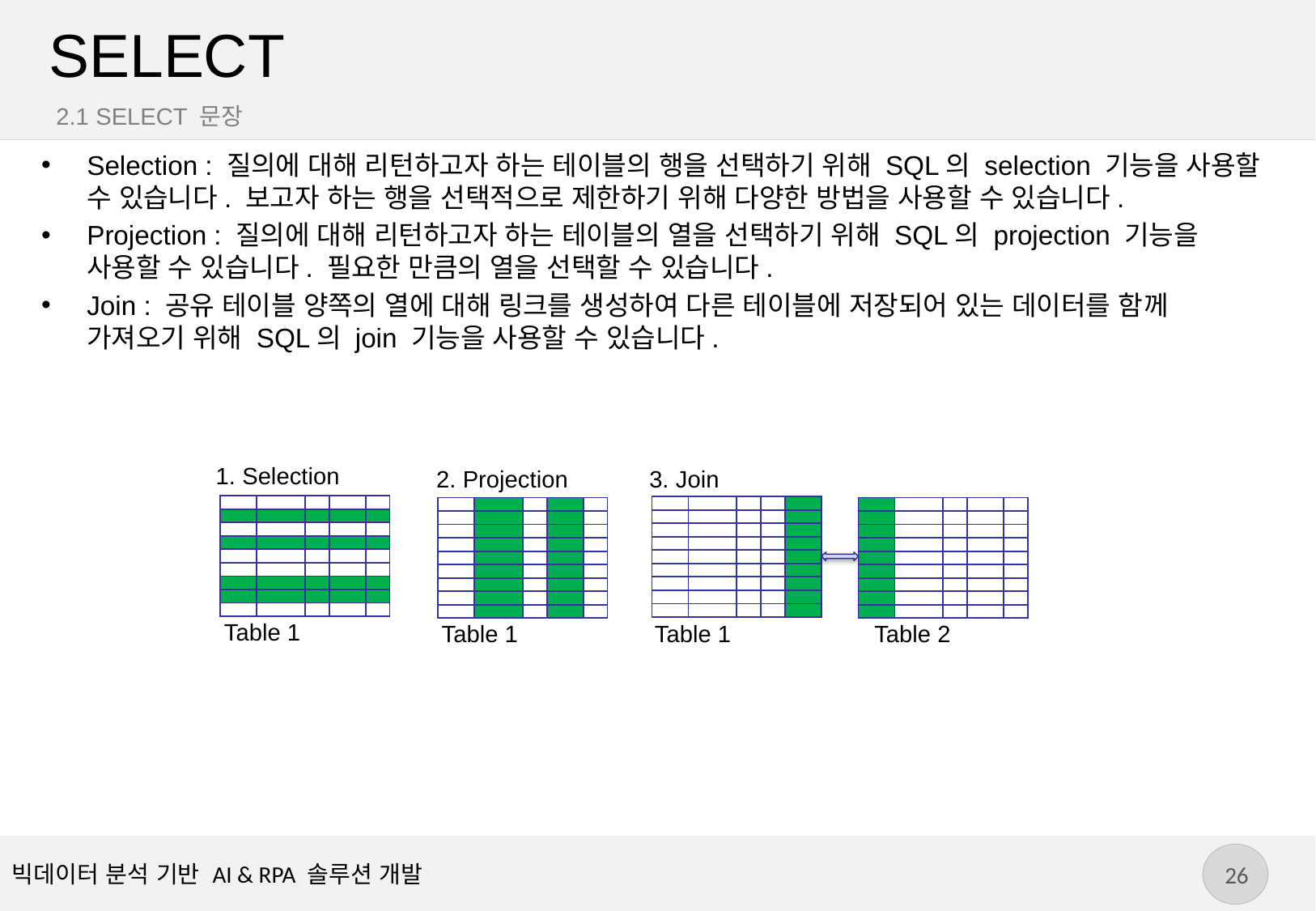

# SELECT
2.1 SELECT 문장
Selection : 질의에 대해 리턴하고자 하는 테이블의 행을 선택하기 위해 SQL의 selection 기능을 사용할 수 있습니다. 보고자 하는 행을 선택적으로 제한하기 위해 다양한 방법을 사용할 수 있습니다.
Projection : 질의에 대해 리턴하고자 하는 테이블의 열을 선택하기 위해 SQL의 projection 기능을 사용할 수 있습니다. 필요한 만큼의 열을 선택할 수 있습니다.
Join : 공유 테이블 양쪽의 열에 대해 링크를 생성하여 다른 테이블에 저장되어 있는 데이터를 함께 가져오기 위해 SQL의 join 기능을 사용할 수 있습니다.
1. Selection
2. Projection
3. Join
|  |  |  |  |  |
| --- | --- | --- | --- | --- |
|  |  |  |  |  |
|  |  |  |  |  |
|  |  |  |  |  |
|  |  |  |  |  |
|  |  |  |  |  |
|  |  |  |  |  |
|  |  |  |  |  |
|  |  |  |  |  |
|  |  |  |  |  |
| --- | --- | --- | --- | --- |
|  |  |  |  |  |
|  |  |  |  |  |
|  |  |  |  |  |
|  |  |  |  |  |
|  |  |  |  |  |
|  |  |  |  |  |
|  |  |  |  |  |
|  |  |  |  |  |
|  |  |  |  |  |
| --- | --- | --- | --- | --- |
|  |  |  |  |  |
|  |  |  |  |  |
|  |  |  |  |  |
|  |  |  |  |  |
|  |  |  |  |  |
|  |  |  |  |  |
|  |  |  |  |  |
|  |  |  |  |  |
|  |  |  |  |  |
| --- | --- | --- | --- | --- |
|  |  |  |  |  |
|  |  |  |  |  |
|  |  |  |  |  |
|  |  |  |  |  |
|  |  |  |  |  |
|  |  |  |  |  |
|  |  |  |  |  |
|  |  |  |  |  |

Table 1
Table 1
Table 1
Table 2